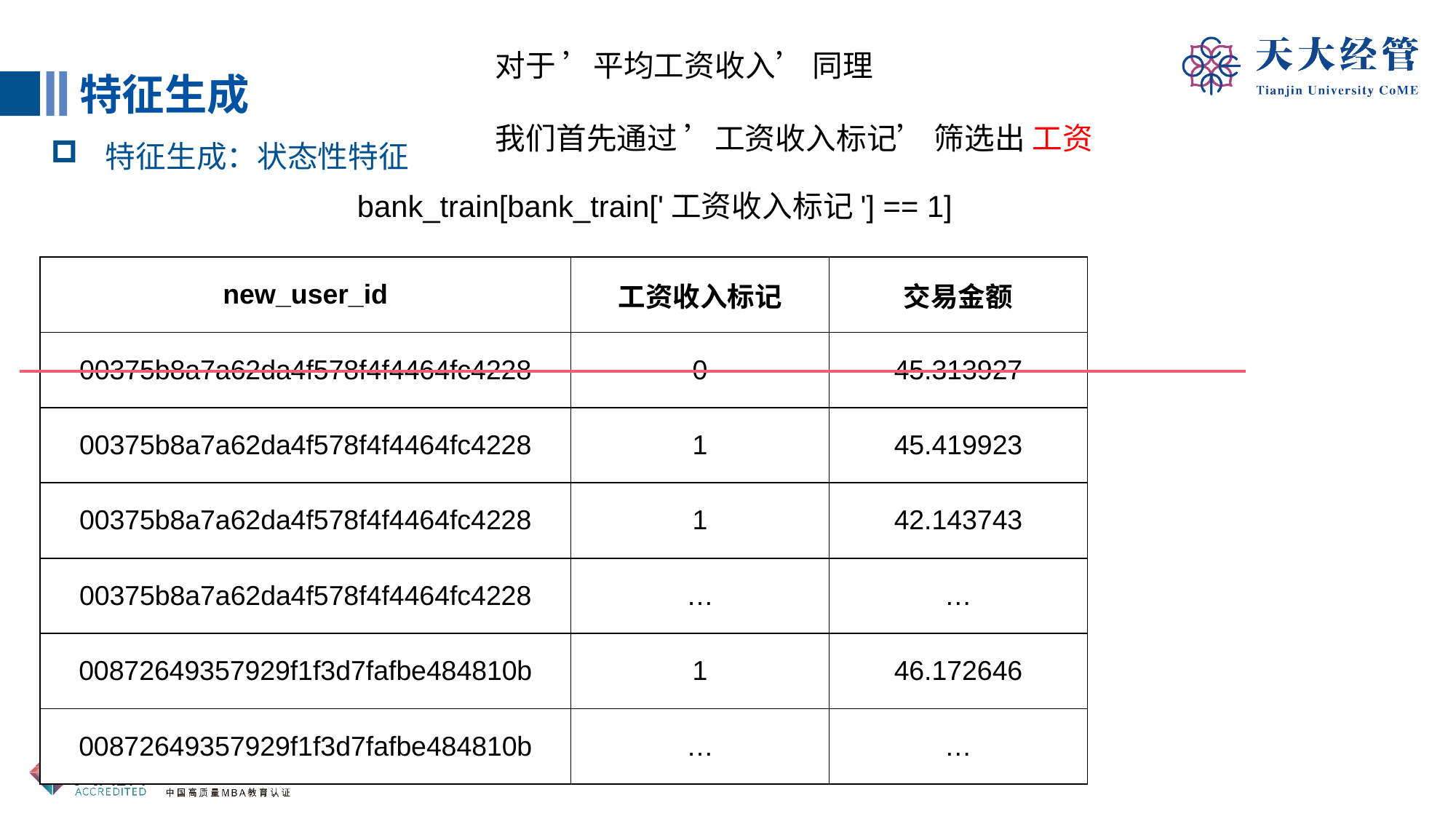

对于 ’平均工资收入’ 同理

我们首先通过 ’工资收入标记’ 筛选出 工资
特征生成

特征生成：状态性特征
bank_train[bank_train['工资收入标记'] == 1]
| new\_user\_id | 工资收入标记 | 交易金额 |
| --- | --- | --- |
| 00375b8a7a62da4f578f4f4464fc4228 | 0 | 45.313927 |
| 00375b8a7a62da4f578f4f4464fc4228 | 1 | 45.419923 |
| 00375b8a7a62da4f578f4f4464fc4228 | 1 | 42.143743 |
| 00375b8a7a62da4f578f4f4464fc4228 | … | … |
| 00872649357929f1f3d7fafbe484810b | 1 | 46.172646 |
| 00872649357929f1f3d7fafbe484810b | … | … |